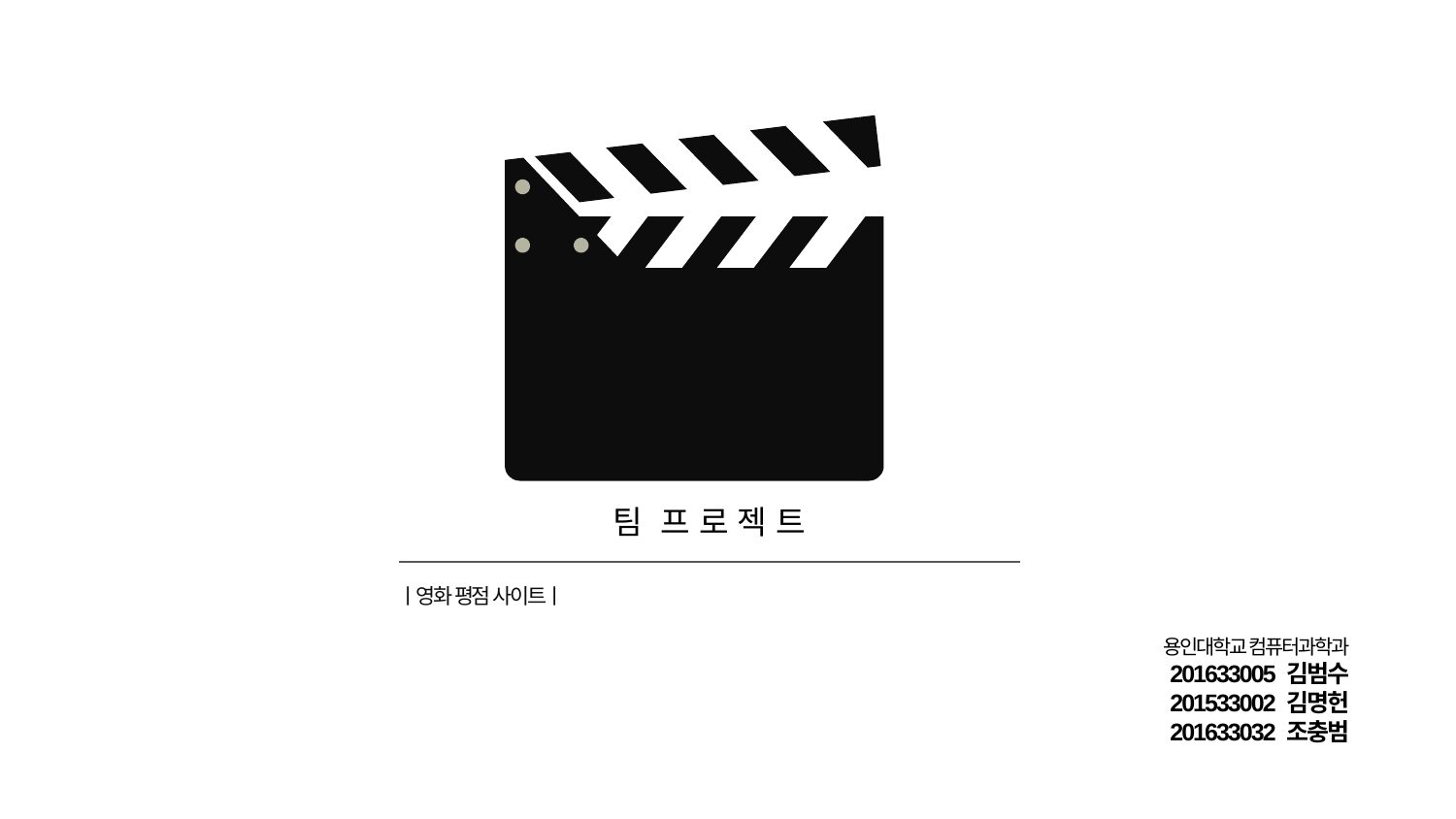

팀  프 로 젝 트

ㅣ영화 평점 사이트ㅣ
용인대학교 컴퓨터과학과
201633005 김범수
201533002 김명헌
201633032 조충범